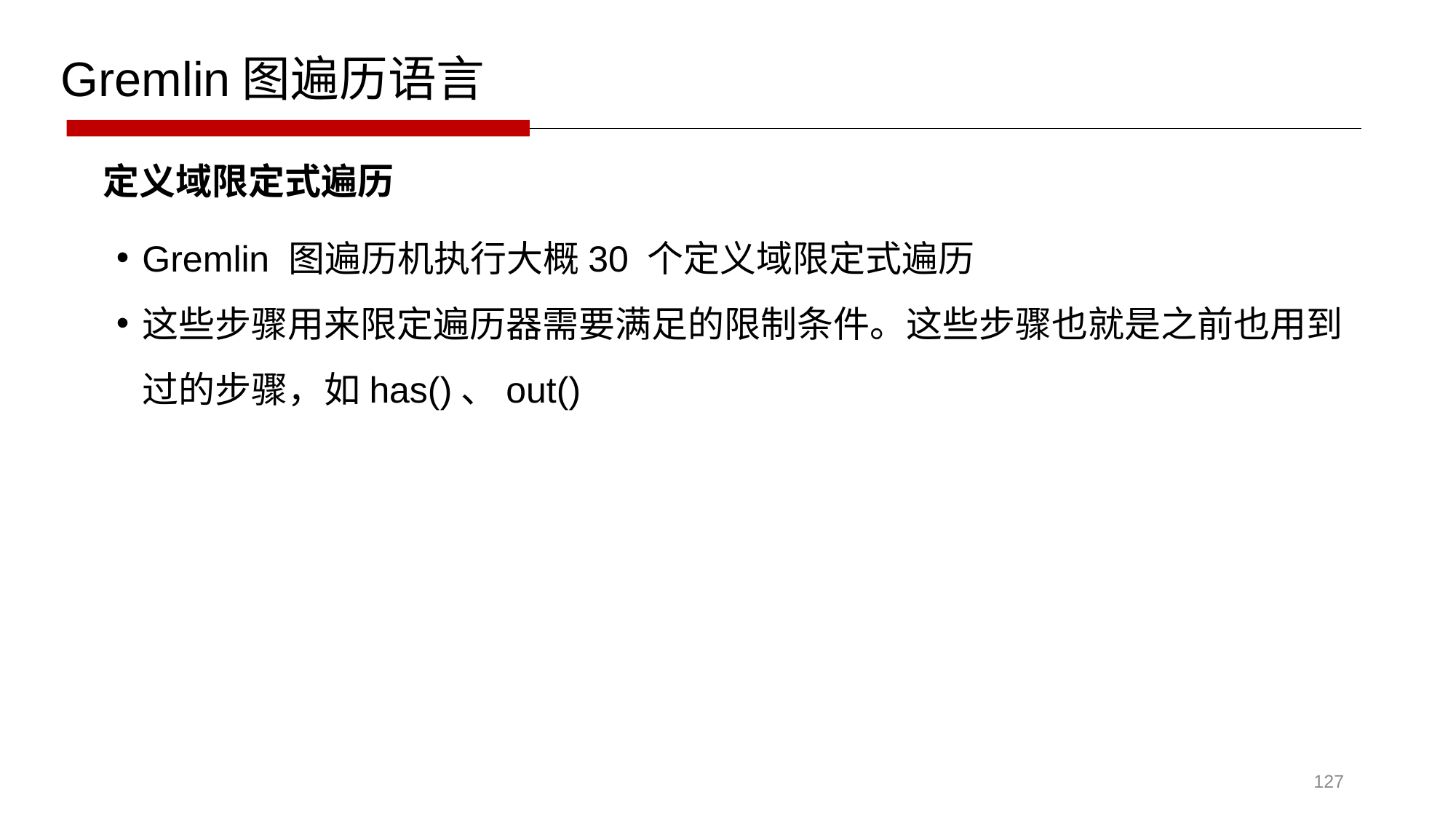

Gremlin图遍历语言

定义域限定式遍历
Gremlin 图遍历机执行大概30 个定义域限定式遍历
这些步骤用来限定遍历器需要满足的限制条件。这些步骤也就是之前也用到过的步骤，如has()、out()
127